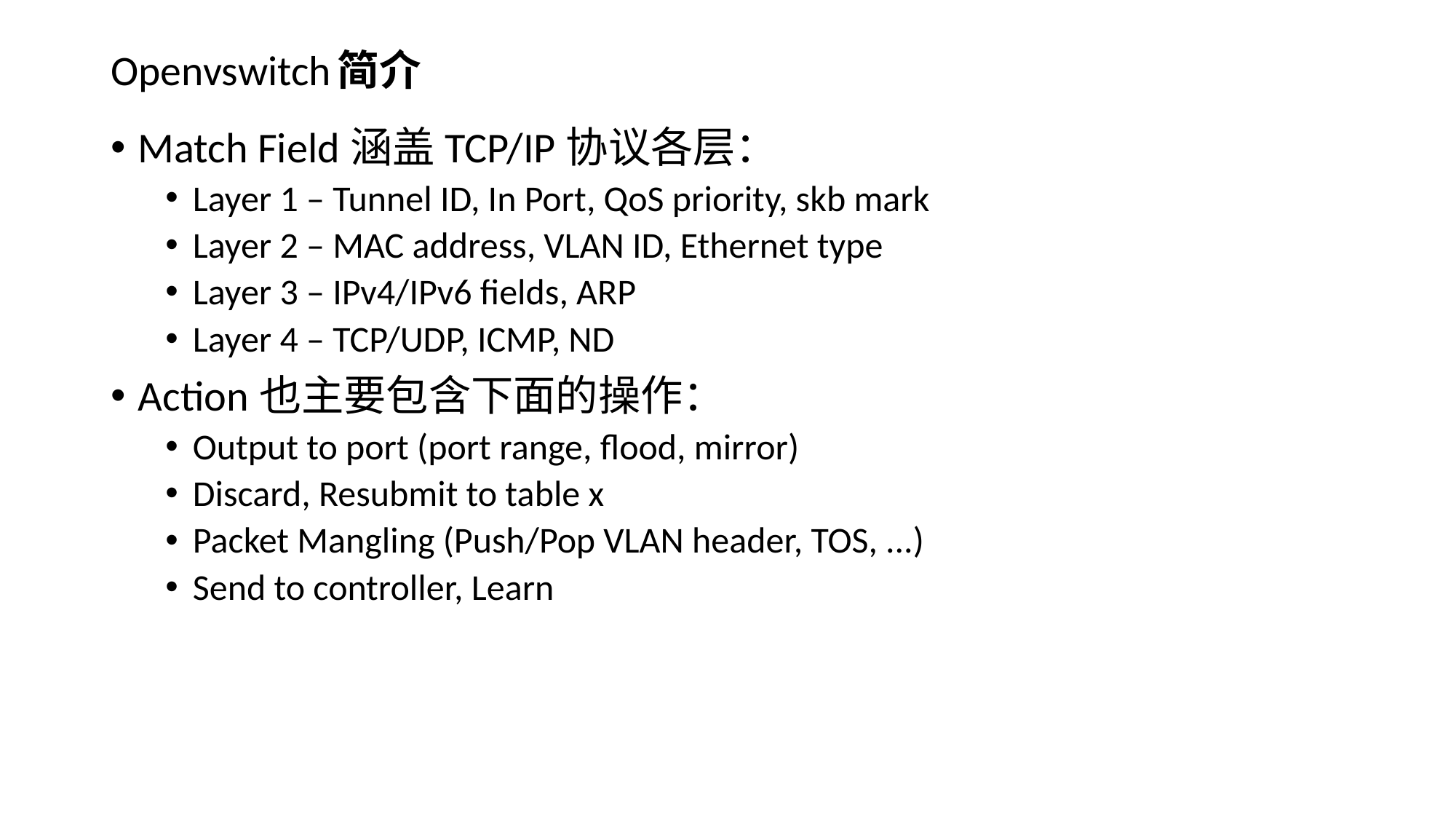

# Openvswitch简介
Match Field涵盖TCP/IP协议各层：
Layer 1 – Tunnel ID, In Port, QoS priority, skb mark
Layer 2 – MAC address, VLAN ID, Ethernet type
Layer 3 – IPv4/IPv6 fields, ARP
Layer 4 – TCP/UDP, ICMP, ND
Action也主要包含下面的操作：
Output to port (port range, flood, mirror)
Discard, Resubmit to table x
Packet Mangling (Push/Pop VLAN header, TOS, ...)
Send to controller, Learn